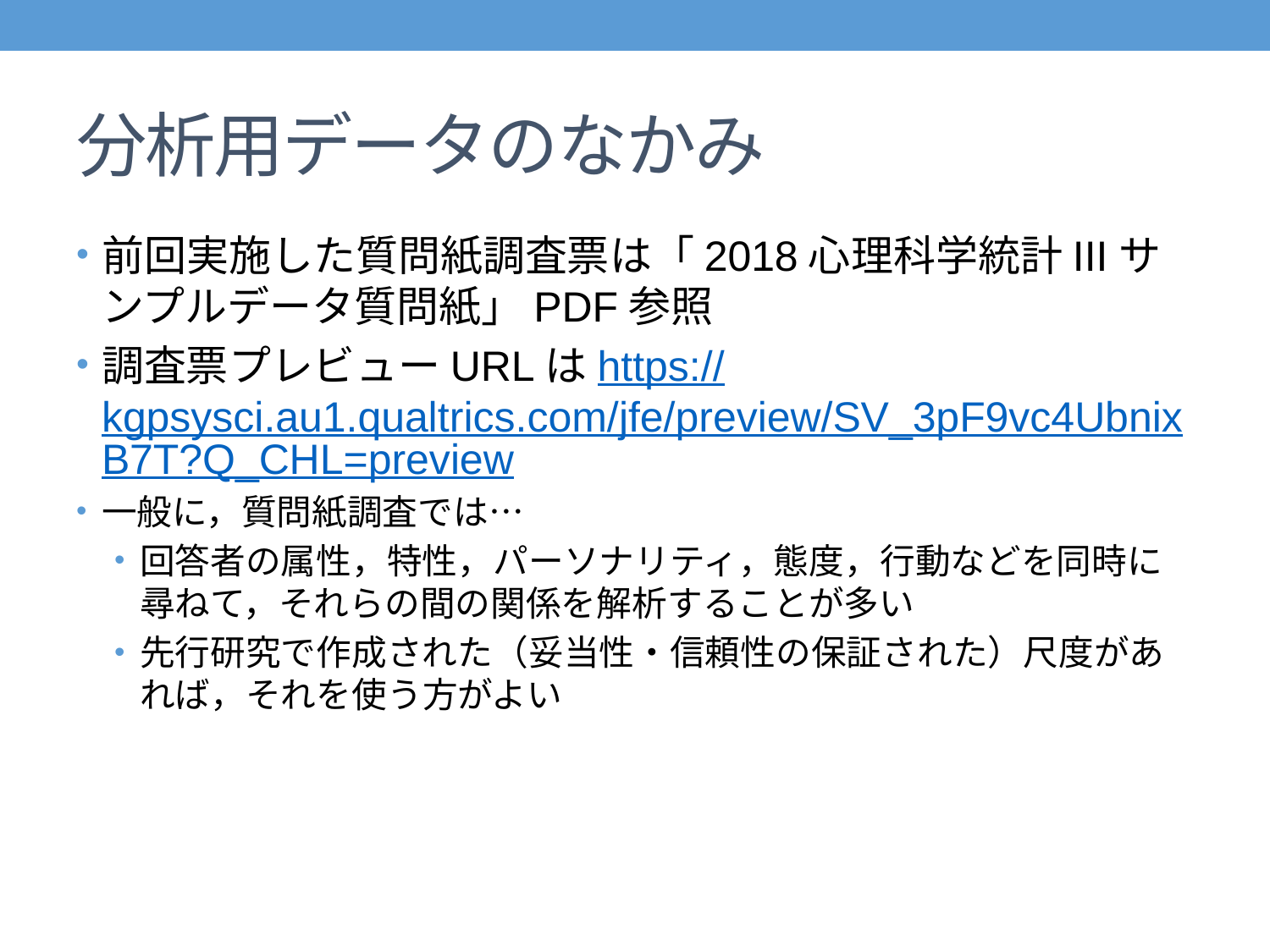

# 分析用データのなかみ
前回実施した質問紙調査票は「2018心理科学統計IIIサンプルデータ質問紙」PDF参照
調査票プレビューURLはhttps://kgpsysci.au1.qualtrics.com/jfe/preview/SV_3pF9vc4UbnixB7T?Q_CHL=preview
一般に，質問紙調査では…
回答者の属性，特性，パーソナリティ，態度，行動などを同時に尋ねて，それらの間の関係を解析することが多い
先行研究で作成された（妥当性・信頼性の保証された）尺度があれば，それを使う方がよい